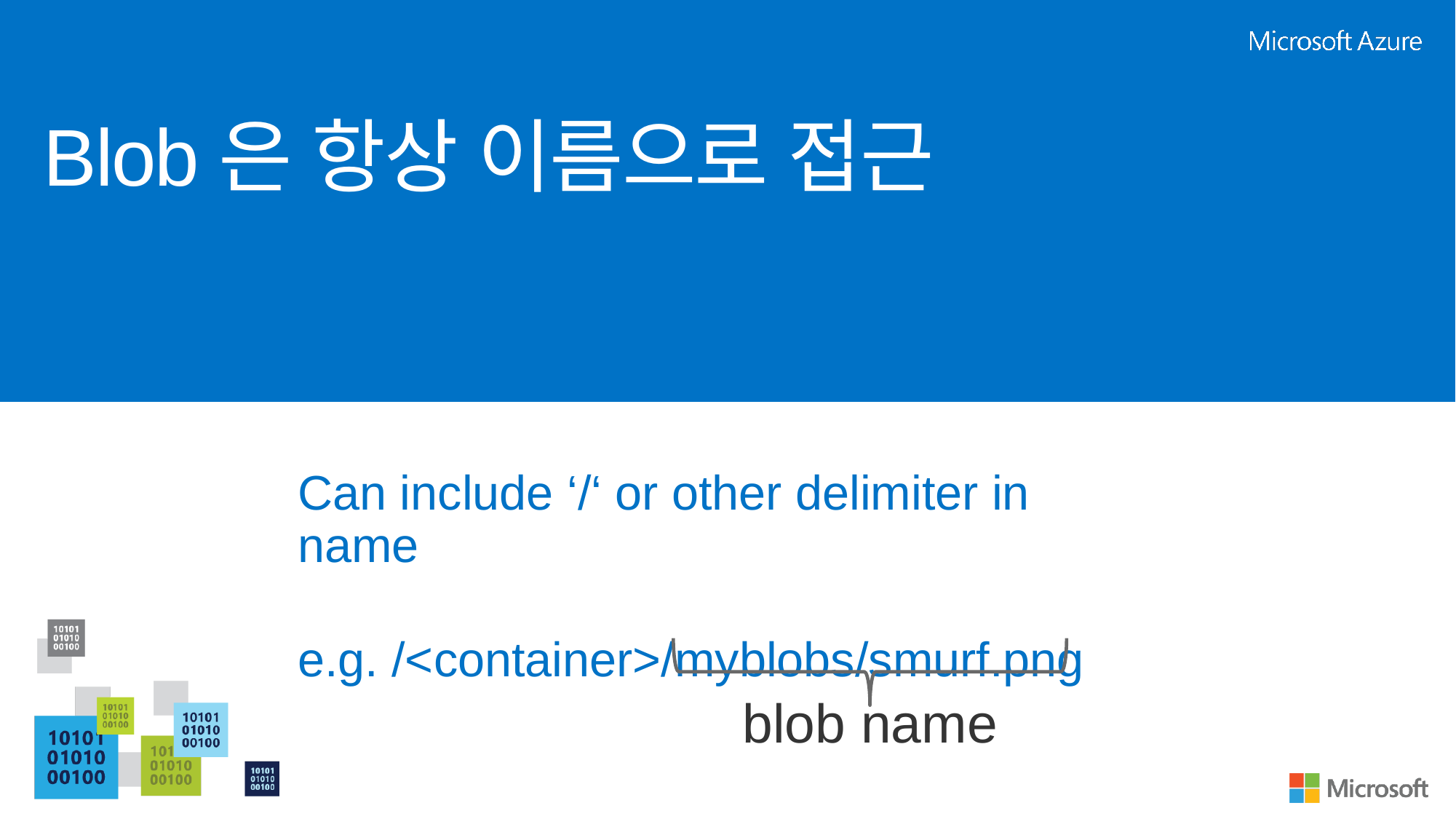

# Blob은 항상 이름으로 접근
Can include ‘/‘ or other delimiter in name
e.g. /<container>/myblobs/smurf.png

blob name